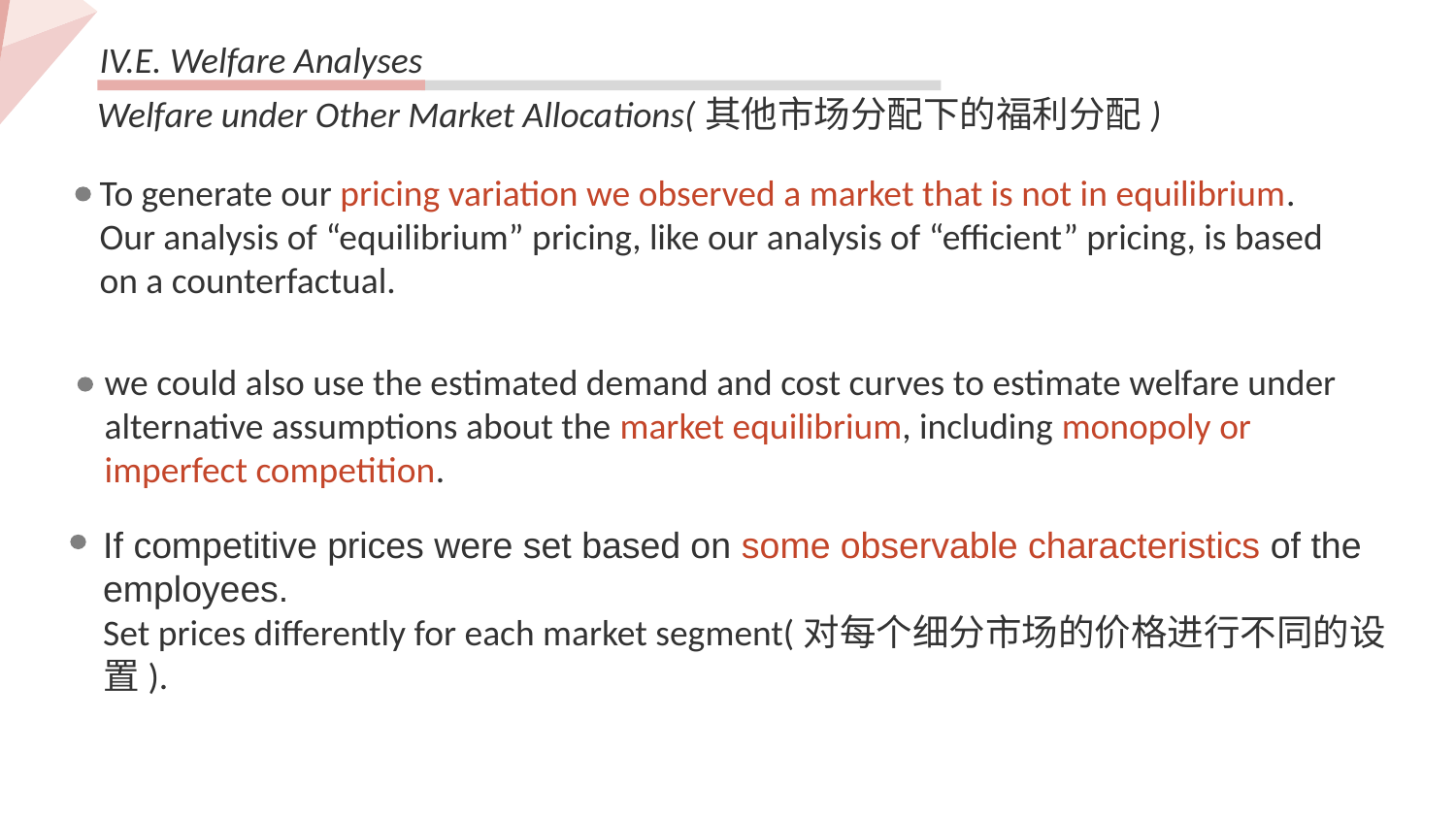

IV.E. Welfare Analyses

Welfare under Other Market Allocations(其他市场分配下的福利分配)
To generate our pricing variation we observed a market that is not in equilibrium. Our analysis of “equilibrium” pricing, like our analysis of “efficient” pricing, is based on a counterfactual.

TOPIC HEAER ONE
We have many PowerPoint templates that has bee specifically designed.

we could also use the estimated demand and cost curves to estimate welfare under alternative assumptions about the market equilibrium, including monopoly or imperfect competition.

If competitive prices were set based on some observable characteristics of the employees.
Set prices differently for each market segment(对每个细分市场的价格进行不同的设置).